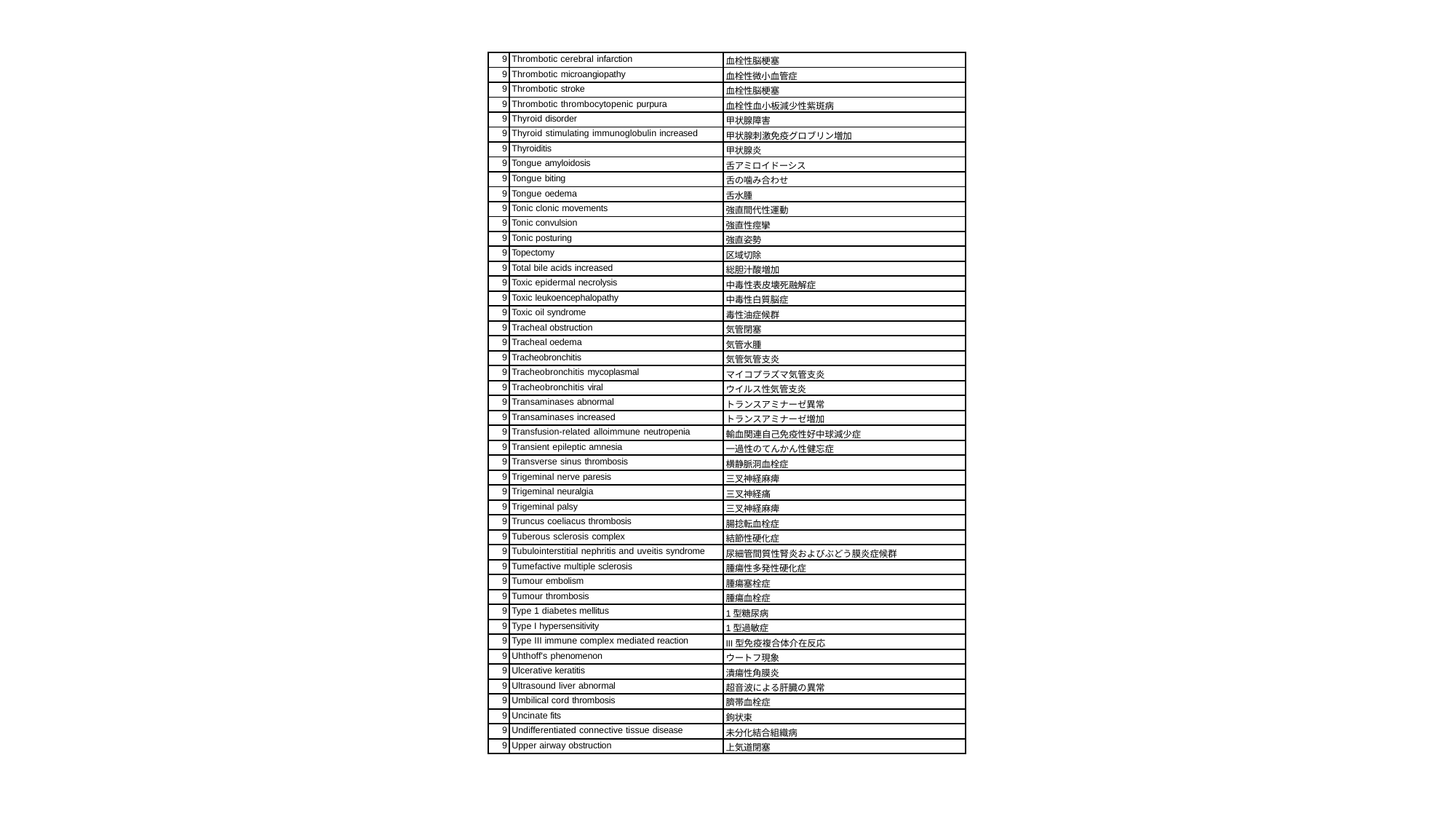

| 9 | Thrombotic cerebral infarction | 血栓性脳梗塞 |
| --- | --- | --- |
| 9 | Thrombotic microangiopathy | 血栓性微小血管症 |
| 9 | Thrombotic stroke | 血栓性脳梗塞 |
| 9 | Thrombotic thrombocytopenic purpura | 血栓性血小板減少性紫斑病 |
| 9 | Thyroid disorder | 甲状腺障害 |
| 9 | Thyroid stimulating immunoglobulin increased | 甲状腺刺激免疫グロブリン増加 |
| 9 | Thyroiditis | 甲状腺炎 |
| 9 | Tongue amyloidosis | 舌アミロイドーシス |
| 9 | Tongue biting | 舌の噛み合わせ |
| 9 | Tongue oedema | 舌水腫 |
| 9 | Tonic clonic movements | 強直間代性運動 |
| 9 | Tonic convulsion | 強直性痙攣 |
| 9 | Tonic posturing | 強直姿勢 |
| 9 | Topectomy | 区域切除 |
| 9 | Total bile acids increased | 総胆汁酸増加 |
| 9 | Toxic epidermal necrolysis | 中毒性表皮壊死融解症 |
| 9 | Toxic leukoencephalopathy | 中毒性白質脳症 |
| 9 | Toxic oil syndrome | 毒性油症候群 |
| 9 | Tracheal obstruction | 気管閉塞 |
| 9 | Tracheal oedema | 気管水腫 |
| 9 | Tracheobronchitis | 気管気管支炎 |
| 9 | Tracheobronchitis mycoplasmal | マイコプラズマ気管支炎 |
| 9 | Tracheobronchitis viral | ウイルス性気管支炎 |
| 9 | Transaminases abnormal | トランスアミナーゼ異常 |
| 9 | Transaminases increased | トランスアミナーゼ増加 |
| 9 | Transfusion-related alloimmune neutropenia | 輸血関連自己免疫性好中球減少症 |
| 9 | Transient epileptic amnesia | 一過性のてんかん性健忘症 |
| 9 | Transverse sinus thrombosis | 横静脈洞血栓症 |
| 9 | Trigeminal nerve paresis | 三叉神経麻痺 |
| 9 | Trigeminal neuralgia | 三叉神経痛 |
| 9 | Trigeminal palsy | 三叉神経麻痺 |
| 9 | Truncus coeliacus thrombosis | 腸捻転血栓症 |
| 9 | Tuberous sclerosis complex | 結節性硬化症 |
| 9 | Tubulointerstitial nephritis and uveitis syndrome | 尿細管間質性腎炎およびぶどう膜炎症候群 |
| 9 | Tumefactive multiple sclerosis | 腫瘍性多発性硬化症 |
| 9 | Tumour embolism | 腫瘍塞栓症 |
| 9 | Tumour thrombosis | 腫瘍血栓症 |
| 9 | Type 1 diabetes mellitus | 1型糖尿病 |
| 9 | Type I hypersensitivity | 1型過敏症 |
| 9 | Type III immune complex mediated reaction | III型免疫複合体介在反応 |
| 9 | Uhthoff's phenomenon | ウートフ現象 |
| 9 | Ulcerative keratitis | 潰瘍性角膜炎 |
| 9 | Ultrasound liver abnormal | 超音波による肝臓の異常 |
| 9 | Umbilical cord thrombosis | 臍帯血栓症 |
| 9 | Uncinate fits | 鉤状束 |
| 9 | Undifferentiated connective tissue disease | 未分化結合組織病 |
| 9 | Upper airway obstruction | 上気道閉塞 |
119 / 29 ページ